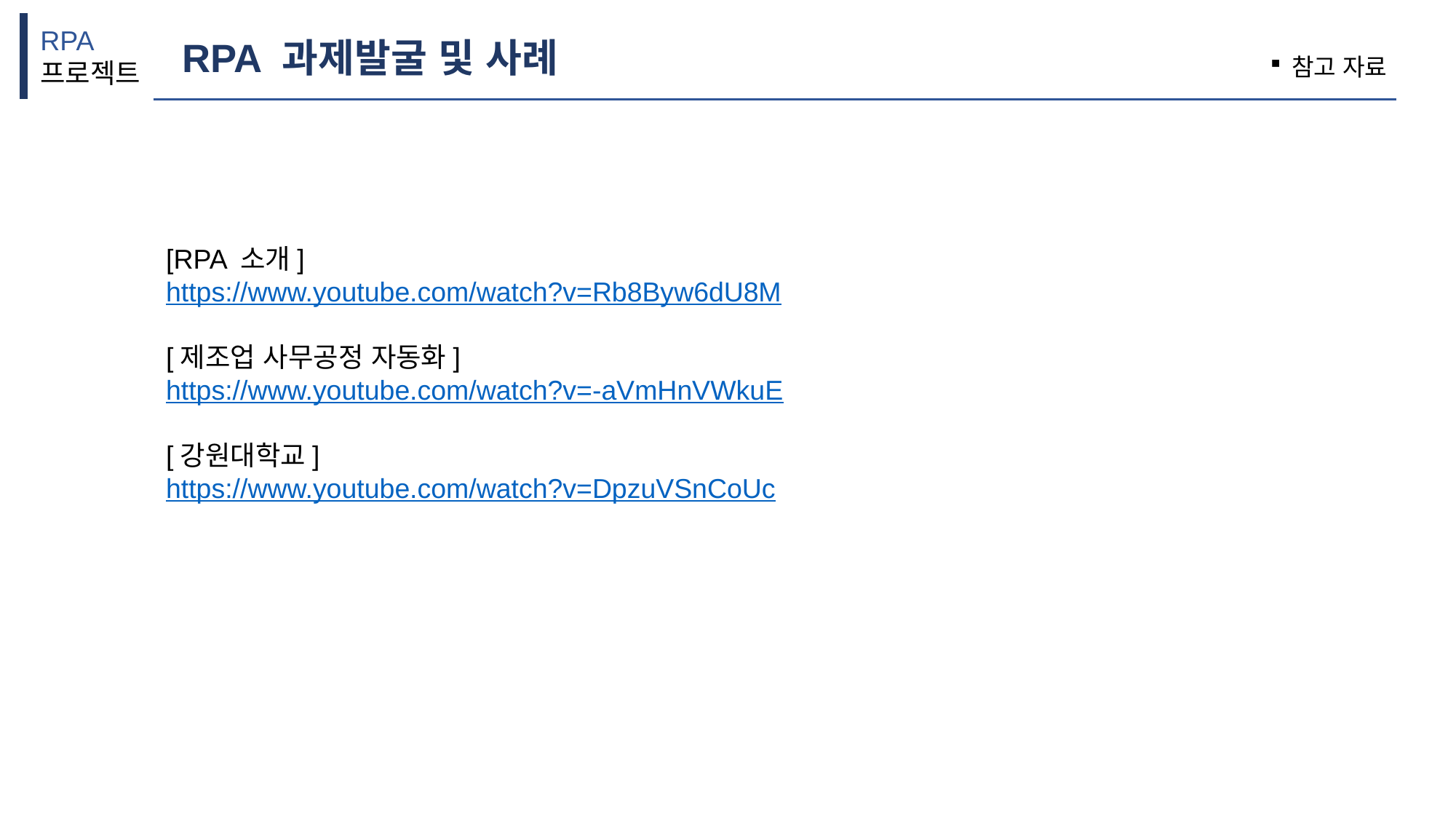

RPA 과제발굴 및 사례
참고 자료
[RPA 소개]
https://www.youtube.com/watch?v=Rb8Byw6dU8M

[제조업 사무공정 자동화]
https://www.youtube.com/watch?v=-aVmHnVWkuE

[강원대학교]
https://www.youtube.com/watch?v=DpzuVSnCoUc